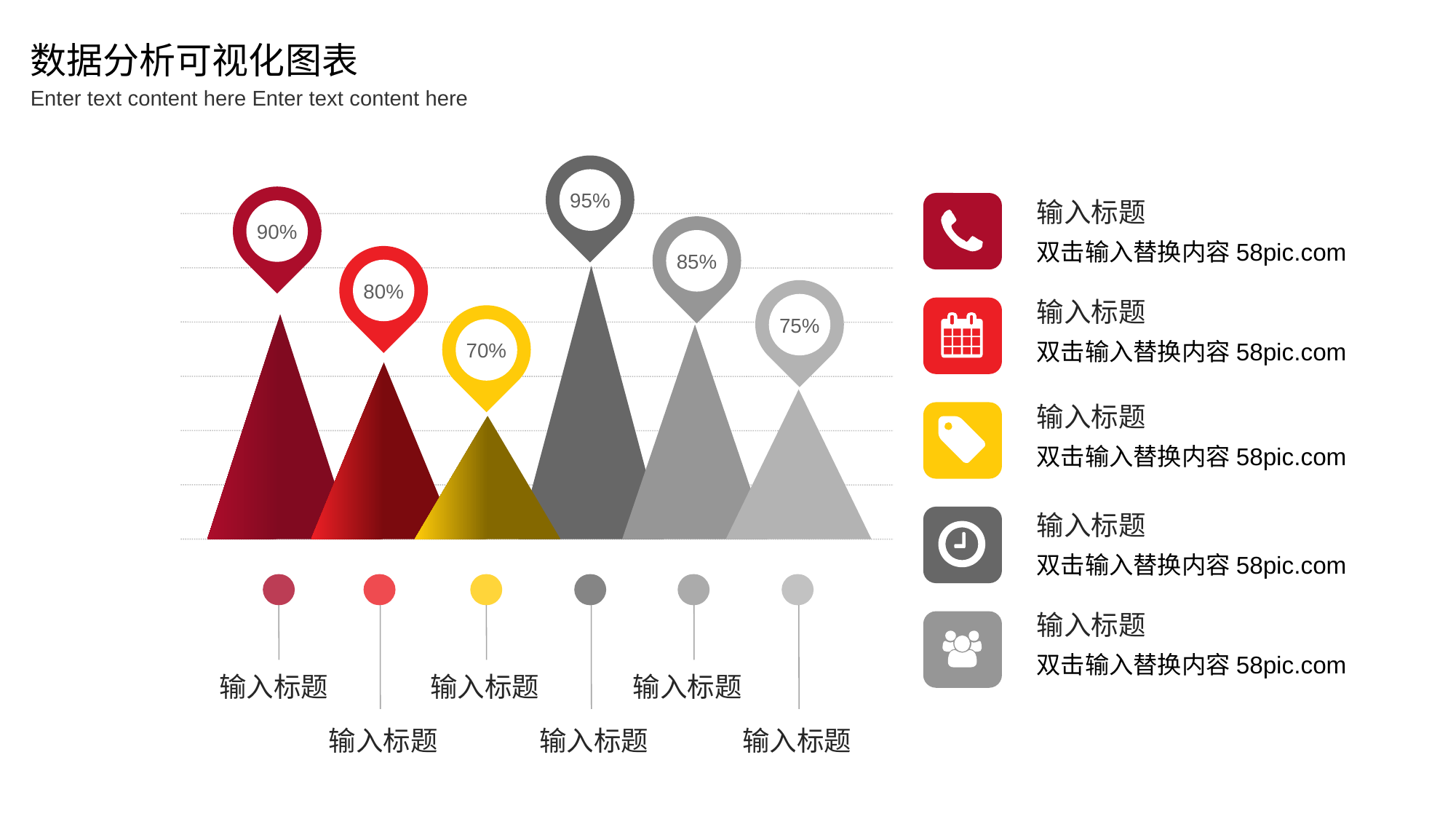

数据分析可视化图表
Enter text content here Enter text content here

95%

90%

85%

80%

75%

70%

输入标题

双击输入替换内容58pic.com
输入标题

双击输入替换内容58pic.com
输入标题

双击输入替换内容58pic.com
输入标题

双击输入替换内容58pic.com

输入标题

双击输入替换内容58pic.com
输入标题
输入标题
输入标题
输入标题
输入标题
输入标题